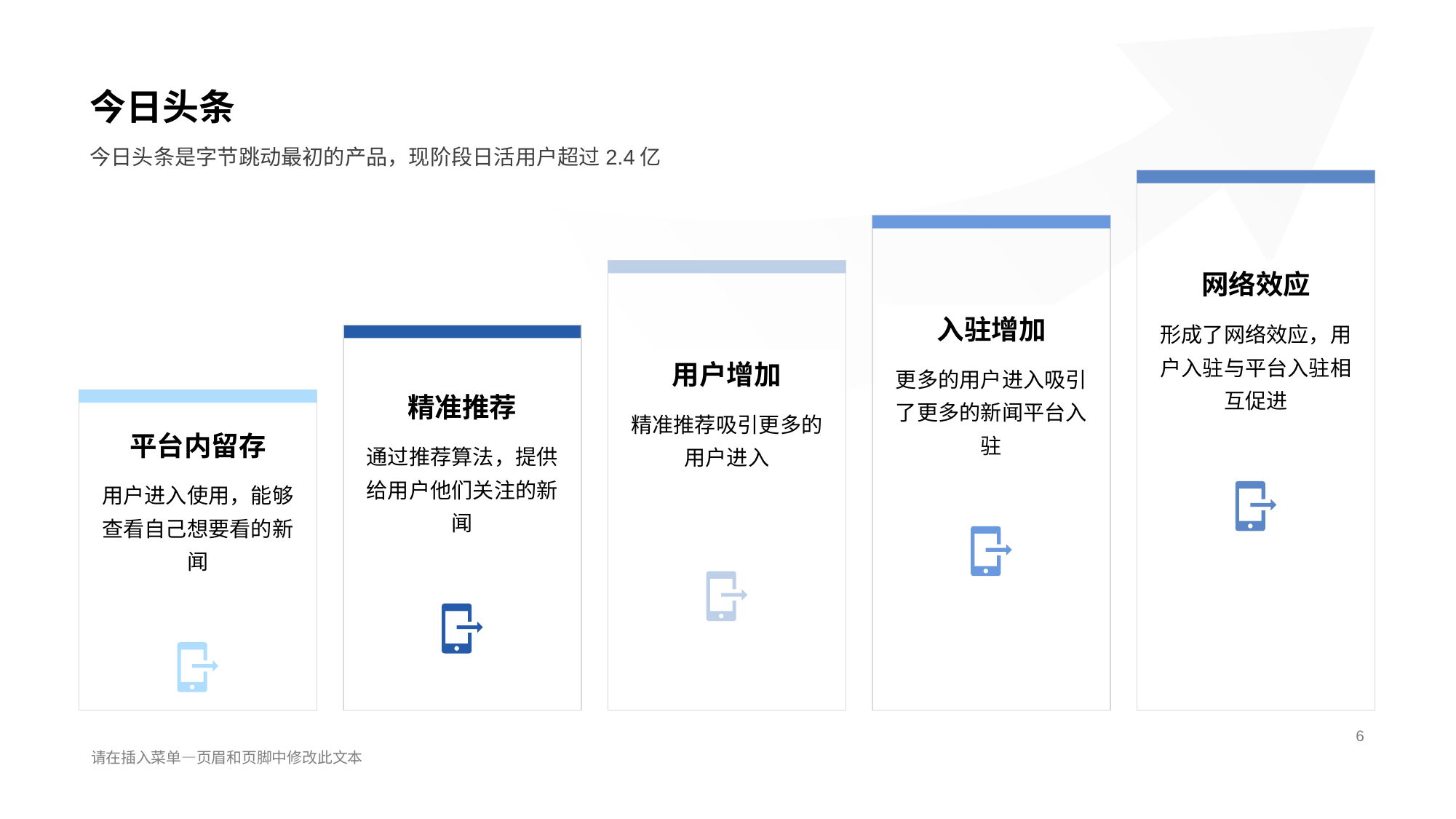

今日头条

今日头条是字节跳动最初的产品，现阶段日活用户超过2.4亿

网络效应
形成了网络效应，用户入驻与平台入驻相互促进

入驻增加
更多的用户进入吸引了更多的新闻平台入驻

用户增加
精准推荐吸引更多的用户进入

精准推荐
通过推荐算法，提供给用户他们关注的新闻

平台内留存
用户进入使用，能够查看自己想要看的新闻

6
请在插入菜单—页眉和页脚中修改此文本